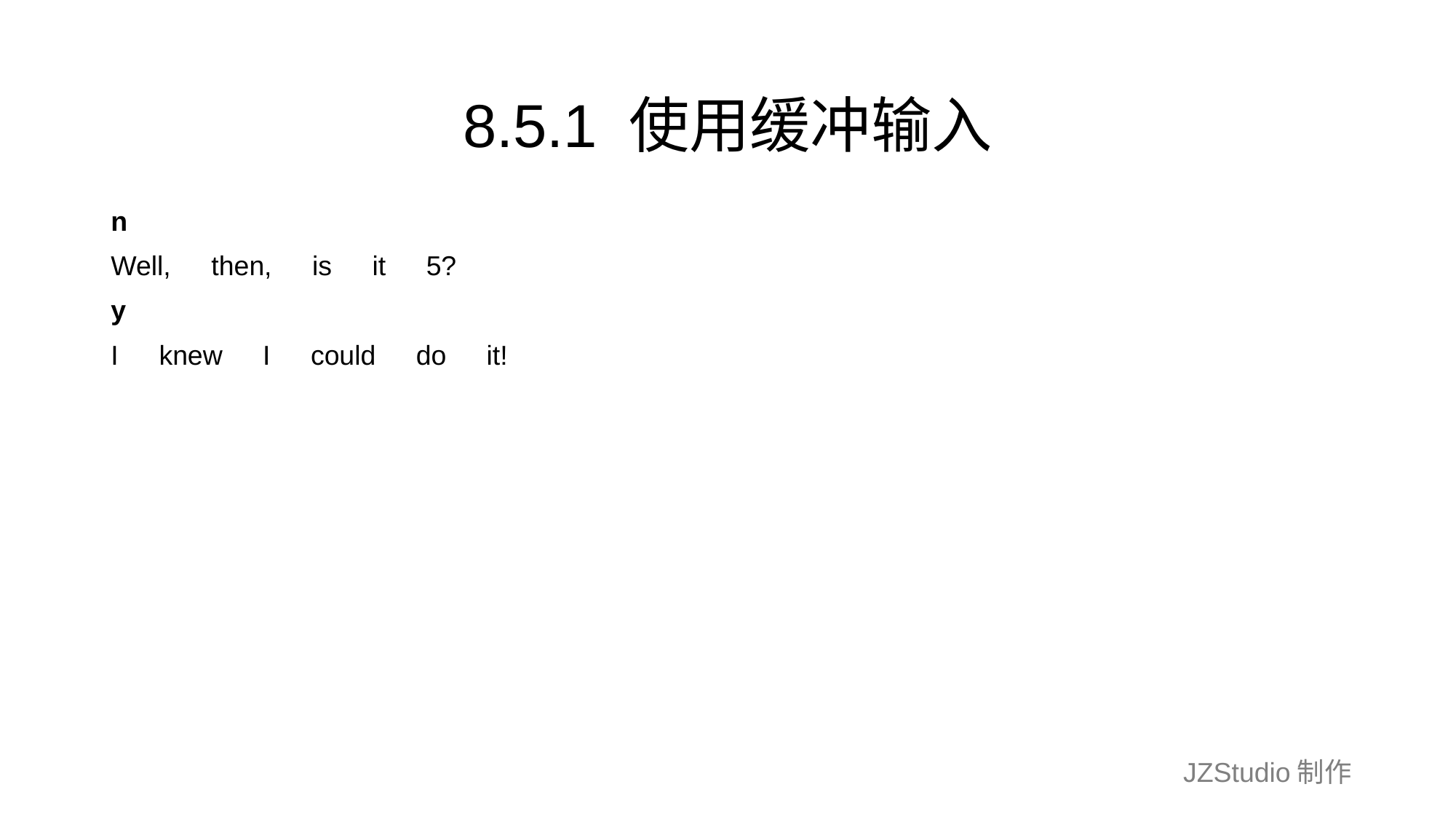

# 8.5.1 使用缓冲输入
n
Well,　then,　is　it　5?
y
I　knew　I　could　do　it!